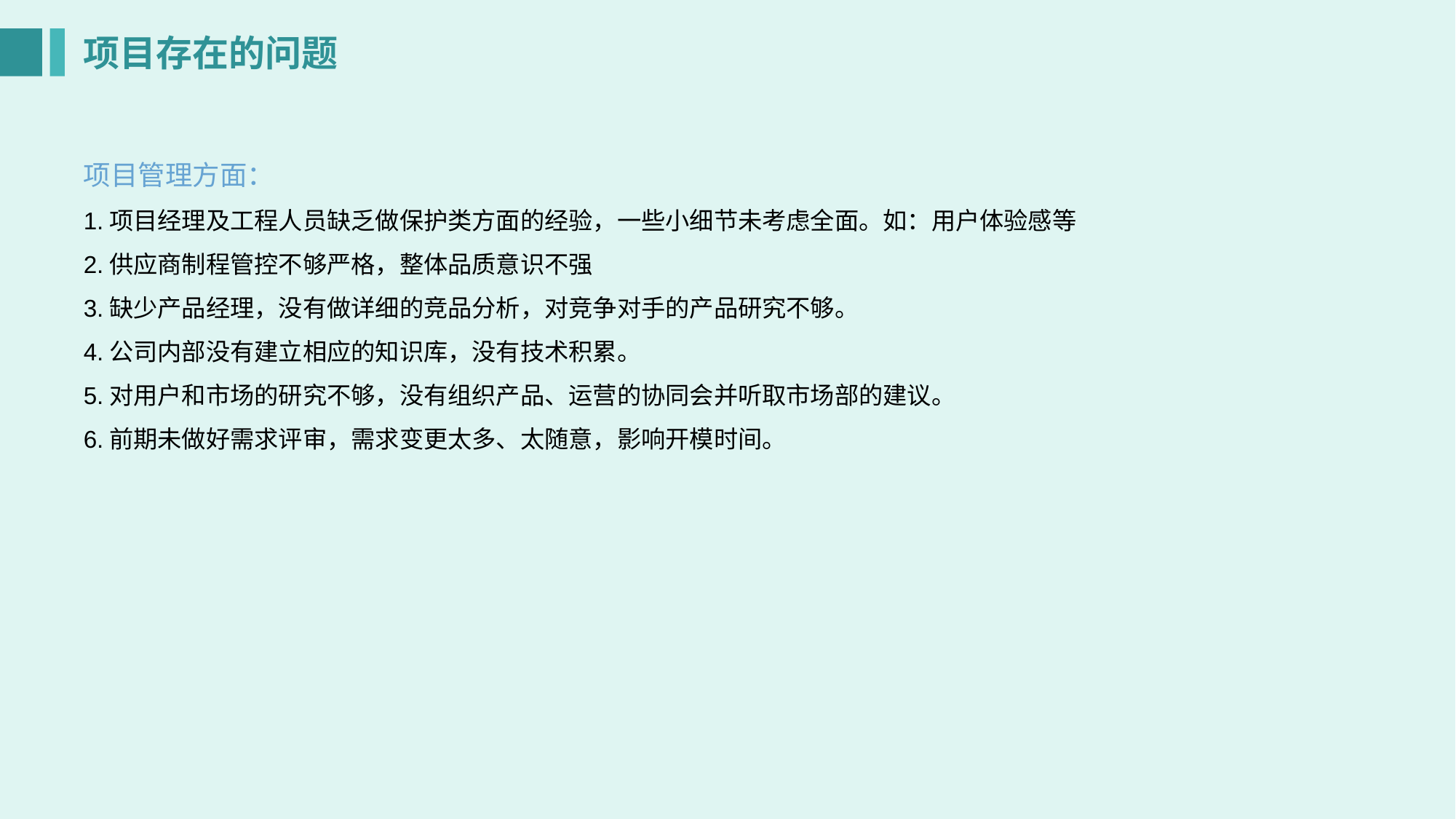

项目存在的问题

项目管理方面：
1.项目经理及工程人员缺乏做保护类方面的经验，一些小细节未考虑全面。如：用户体验感等
2.供应商制程管控不够严格，整体品质意识不强
3.缺少产品经理，没有做详细的竞品分析，对竞争对手的产品研究不够。
4.公司内部没有建立相应的知识库，没有技术积累。
5.对用户和市场的研究不够，没有组织产品、运营的协同会并听取市场部的建议。
6.前期未做好需求评审，需求变更太多、太随意，影响开模时间。